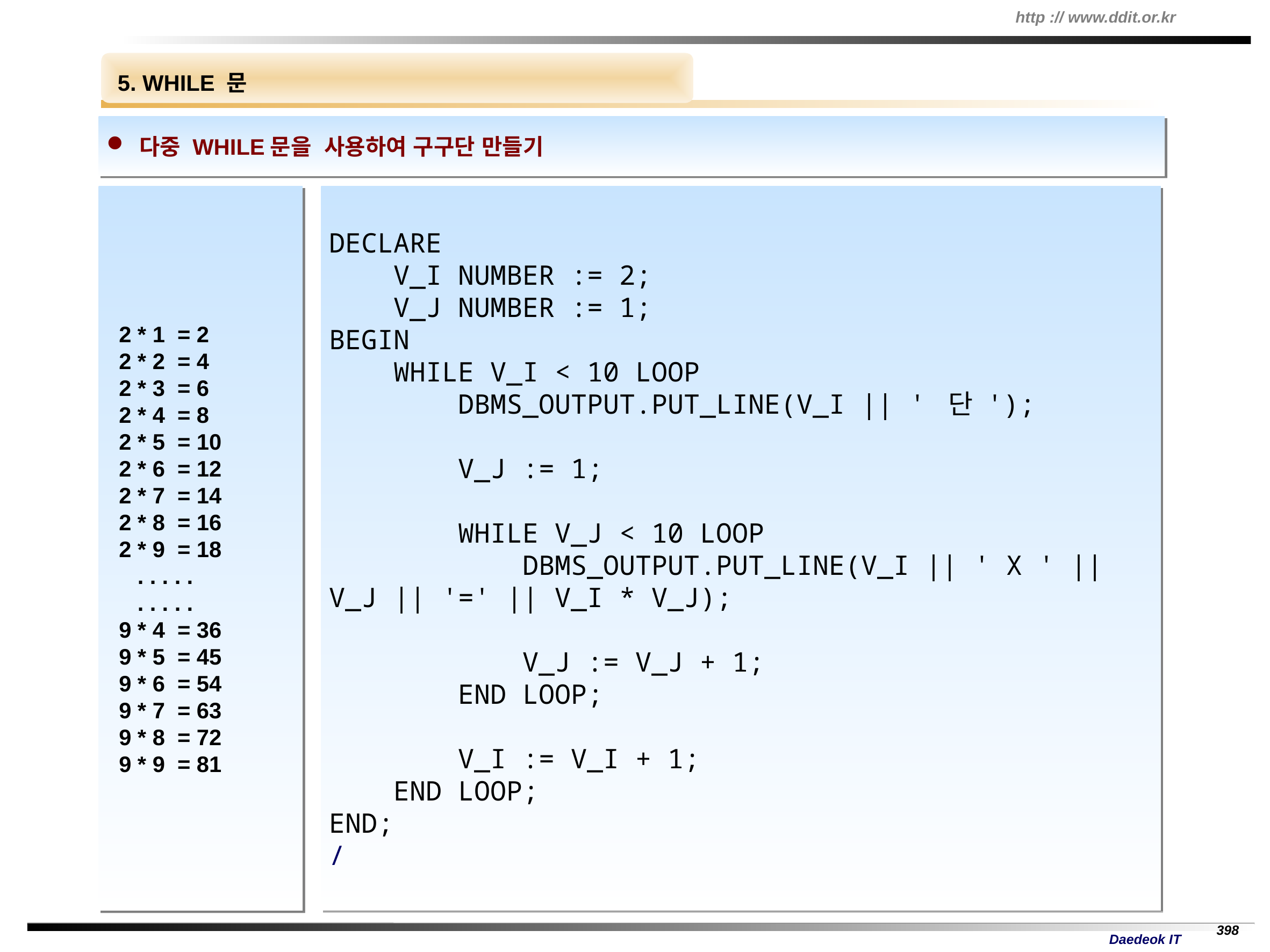

5. WHILE 문

 다중 WHILE문을  사용하여 구구단 만들기
  2 * 1  = 2
  2 * 2  = 4
  2 * 3  = 6
  2 * 4  = 8
  2 * 5  = 10
  2 * 6  = 12
  2 * 7  = 14
  2 * 8  = 16
  2 * 9  = 18
     . . . . .
     . . . . .
  9 * 4  = 36
  9 * 5  = 45
  9 * 6  = 54
  9 * 7  = 63
  9 * 8  = 72
  9 * 9  = 81
DECLARE
    V_I NUMBER := 2;
    V_J NUMBER := 1;
BEGIN
    WHILE V_I < 10 LOOP
        DBMS_OUTPUT.PUT_LINE(V_I || ' 단 ');

        V_J := 1;

        WHILE V_J < 10 LOOP
            DBMS_OUTPUT.PUT_LINE(V_I || ' X ' || V_J || '=' || V_I * V_J);

            V_J := V_J + 1;
        END LOOP;

        V_I := V_I + 1;
    END LOOP;
END;
/